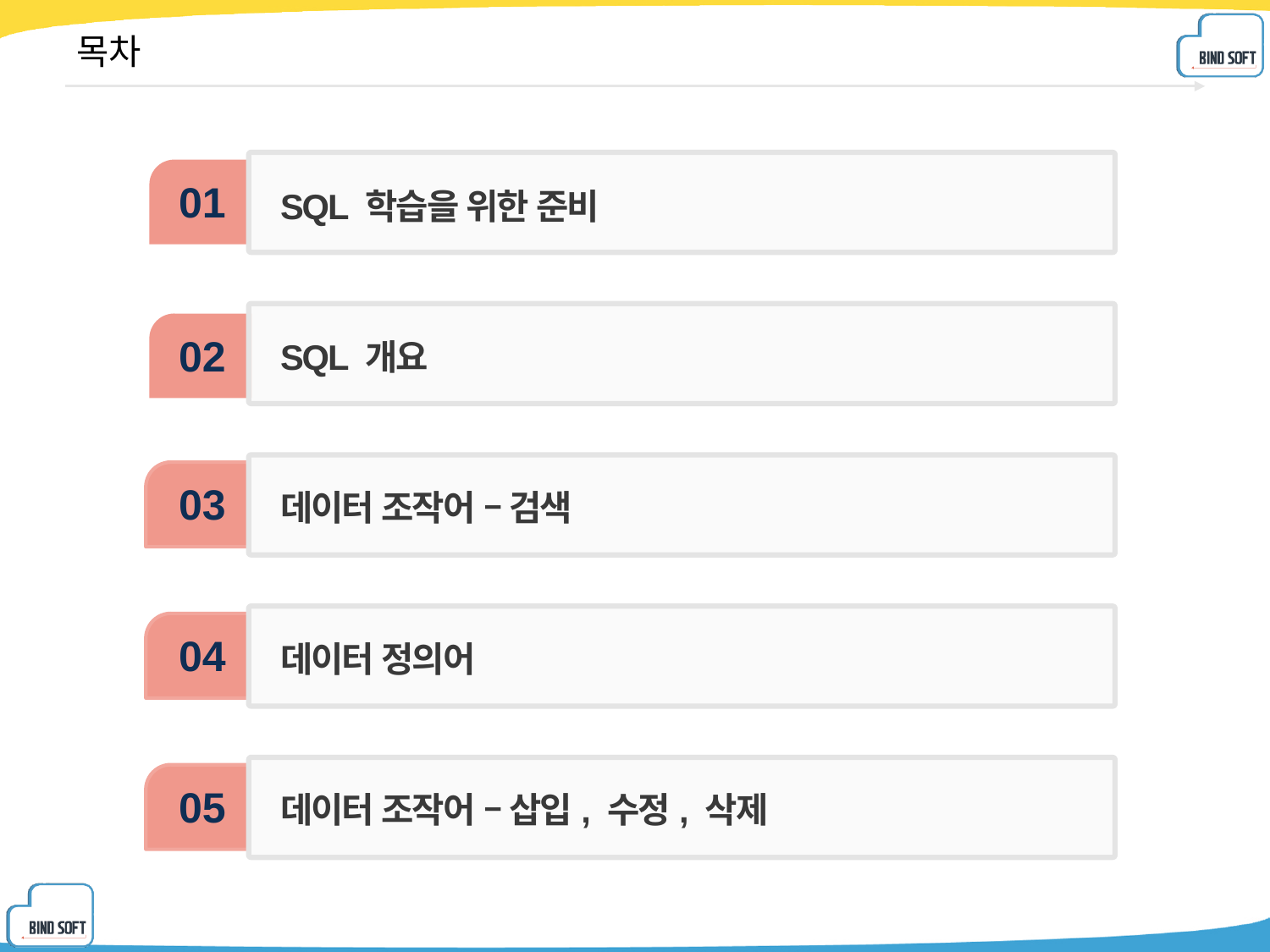

# 목차

01
SQL 학습을 위한 준비

02
SQL 개요

03
데이터 조작어 – 검색

04
데이터 정의어

05
데이터 조작어 – 삽입, 수정, 삭제